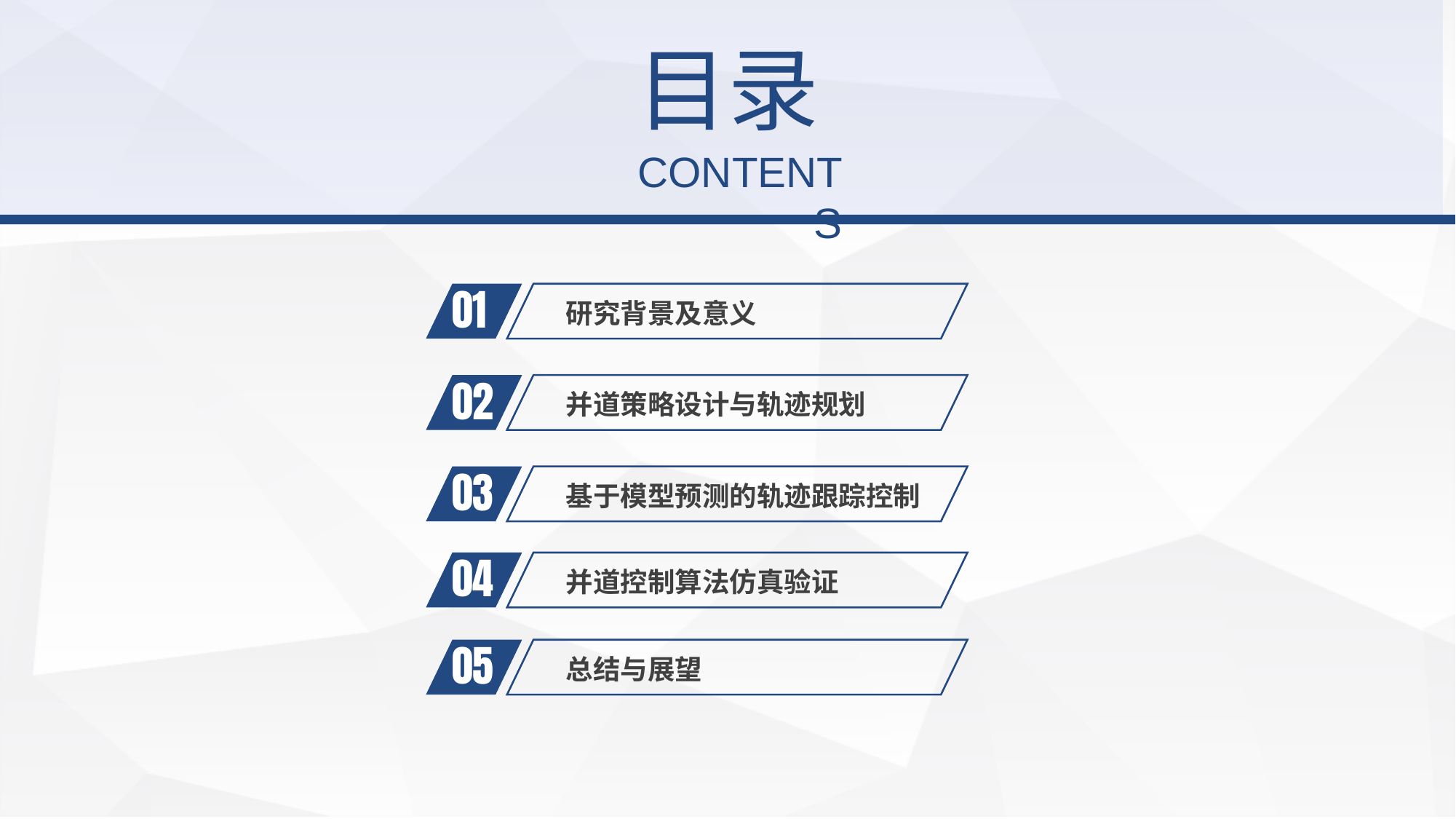

目录
CONTENTS

01

研究背景及意义
02

并道策略设计与轨迹规划
03

基于模型预测的轨迹跟踪控制
04

并道控制算法仿真验证
05

总结与展望